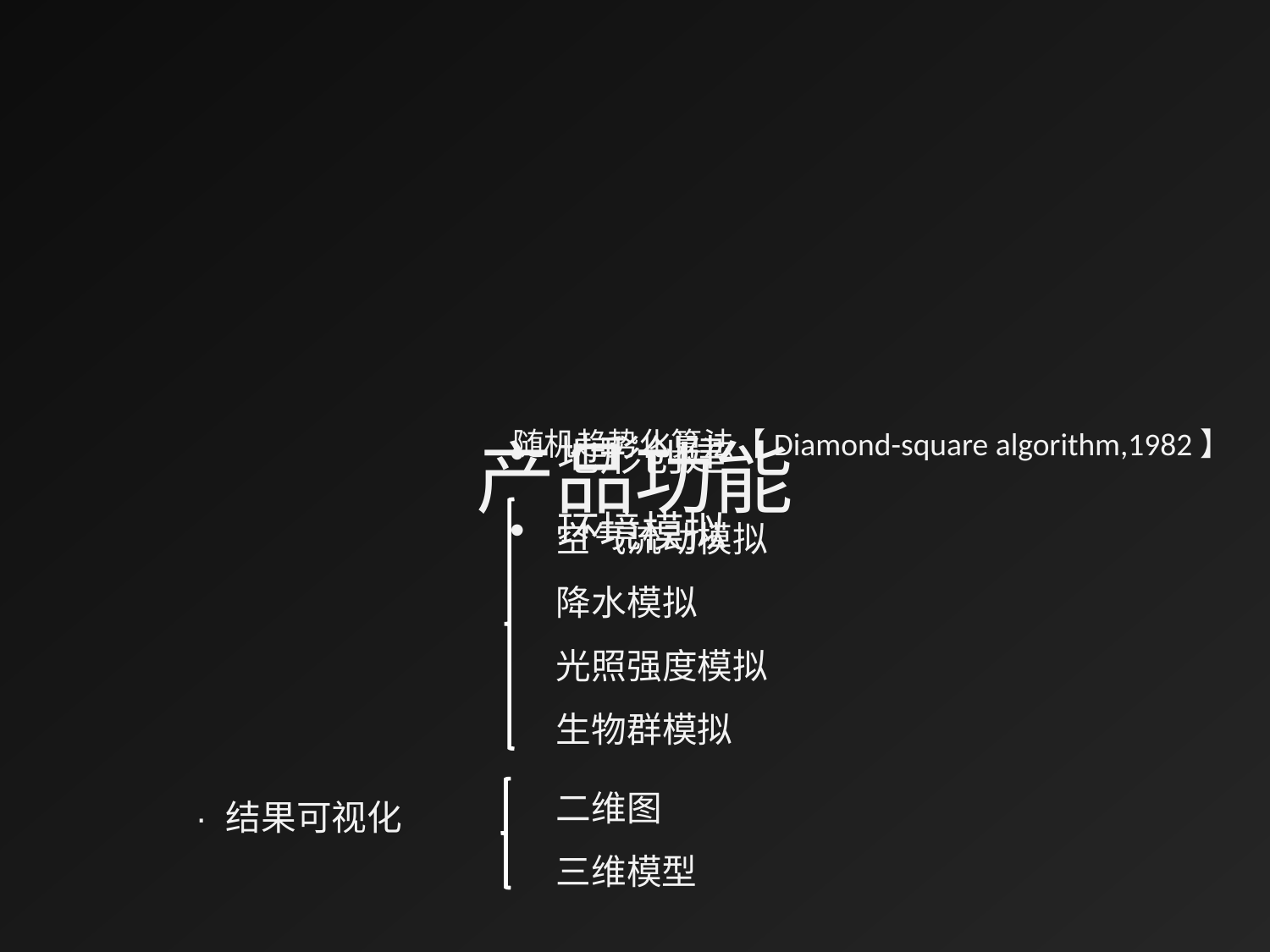

地形创建
环境模拟
随机趋势化算法【Diamond-square algorithm,1982】
产品功能
空气流动模拟
降水模拟
光照强度模拟
生物群模拟

二维图
三维模型

· 结果可视化